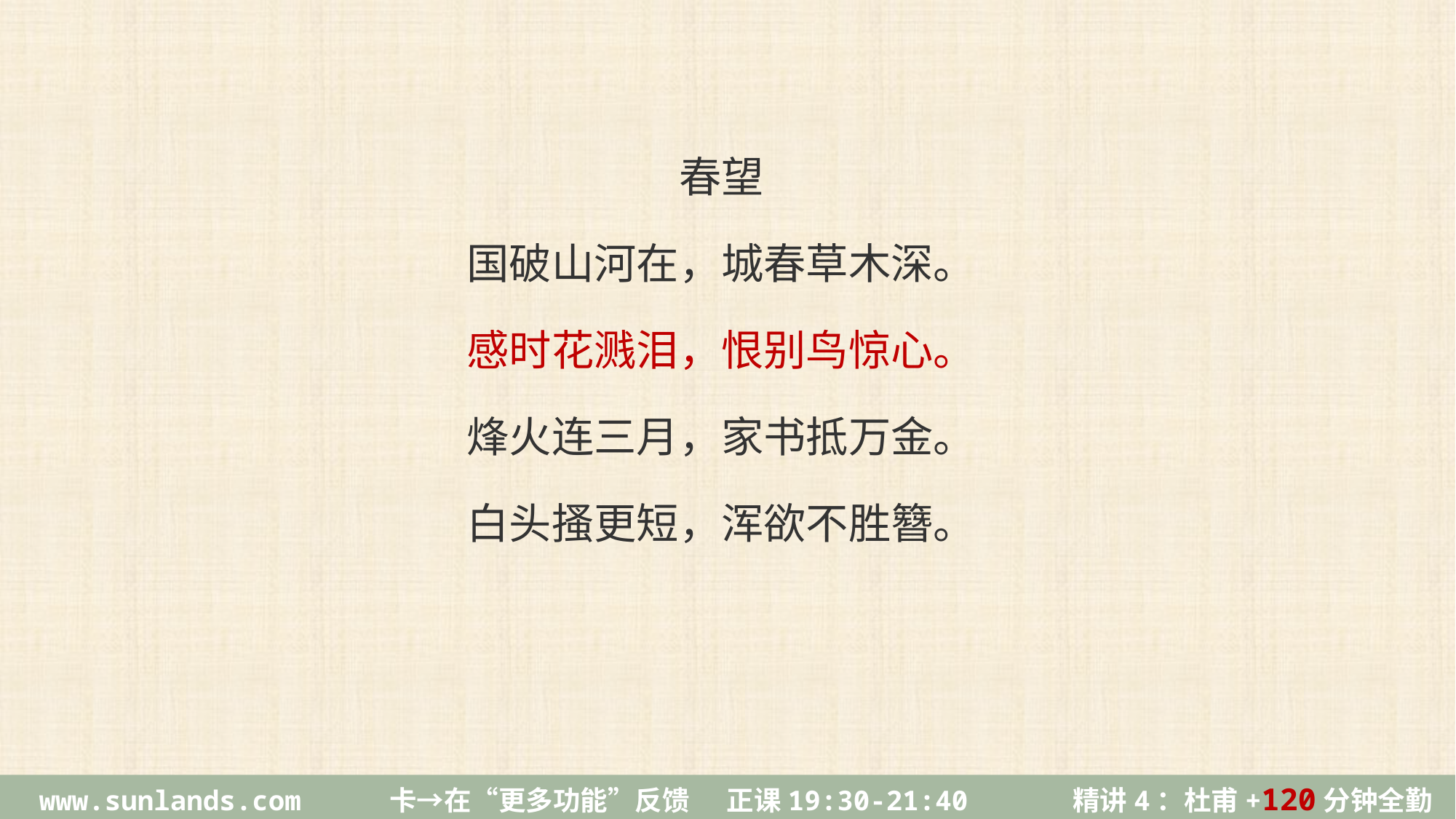

春望
国破山河在，城春草木深。
感时花溅泪，恨别鸟惊心。
烽火连三月，家书抵万金。
白头搔更短，浑欲不胜簪。